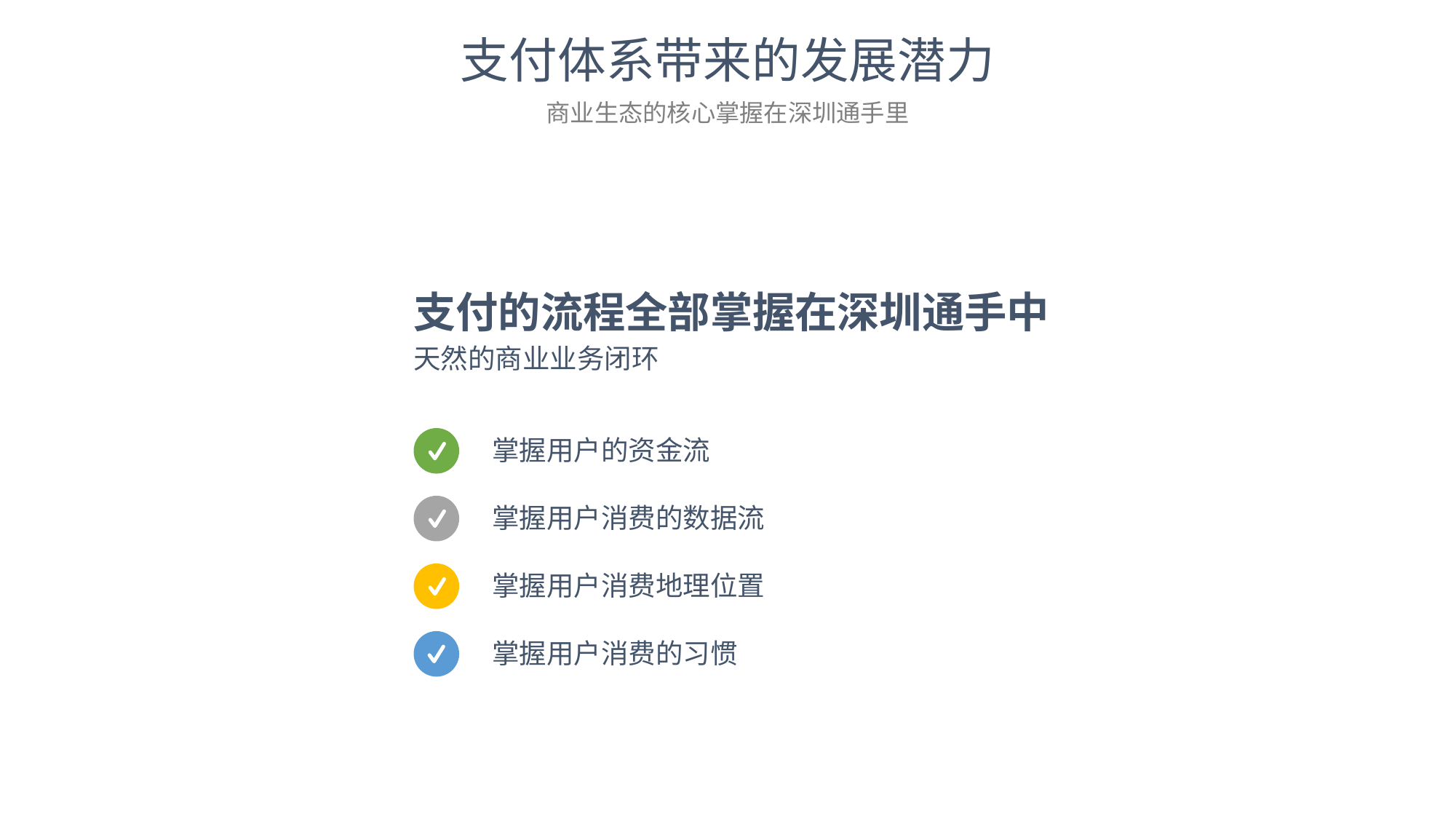

支付体系带来的发展潜力
商业生态的核心掌握在深圳通手里
支付的流程全部掌握在深圳通手中
天然的商业业务闭环

掌握用户的资金流

掌握用户消费的数据流

掌握用户消费地理位置

掌握用户消费的习惯